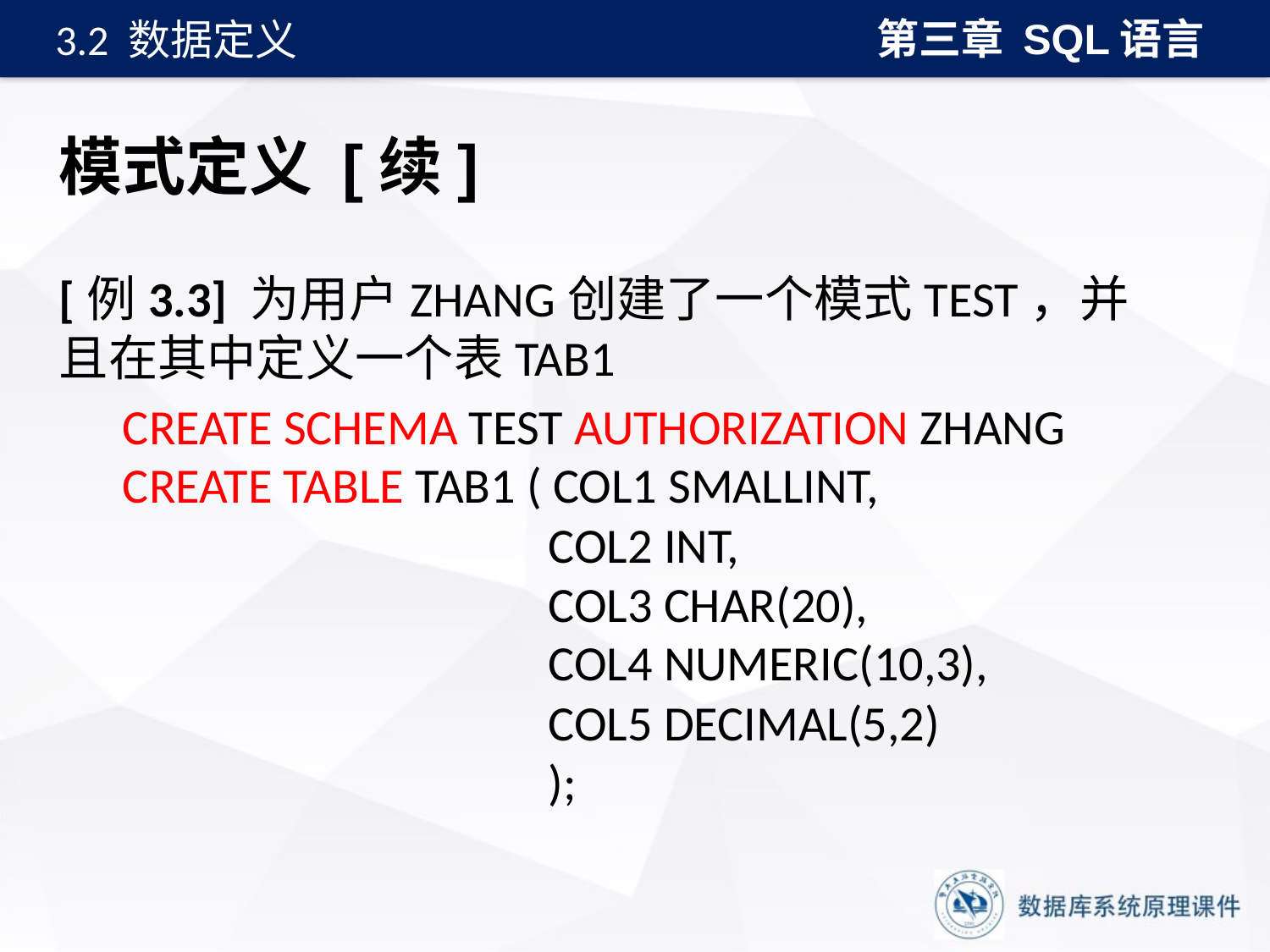

第三章 SQL语言
3.2 数据定义
# 模式定义 [续]
[例3.3] 为用户ZHANG创建了一个模式TEST，并且在其中定义一个表TAB1
CREATE SCHEMA TEST AUTHORIZATION ZHANG
CREATE TABLE TAB1 ( COL1 SMALLINT,
                                      COL2 INT,
                                      COL3 CHAR(20),
                                      COL4 NUMERIC(10,3),
                                      COL5 DECIMAL(5,2)
                                      );